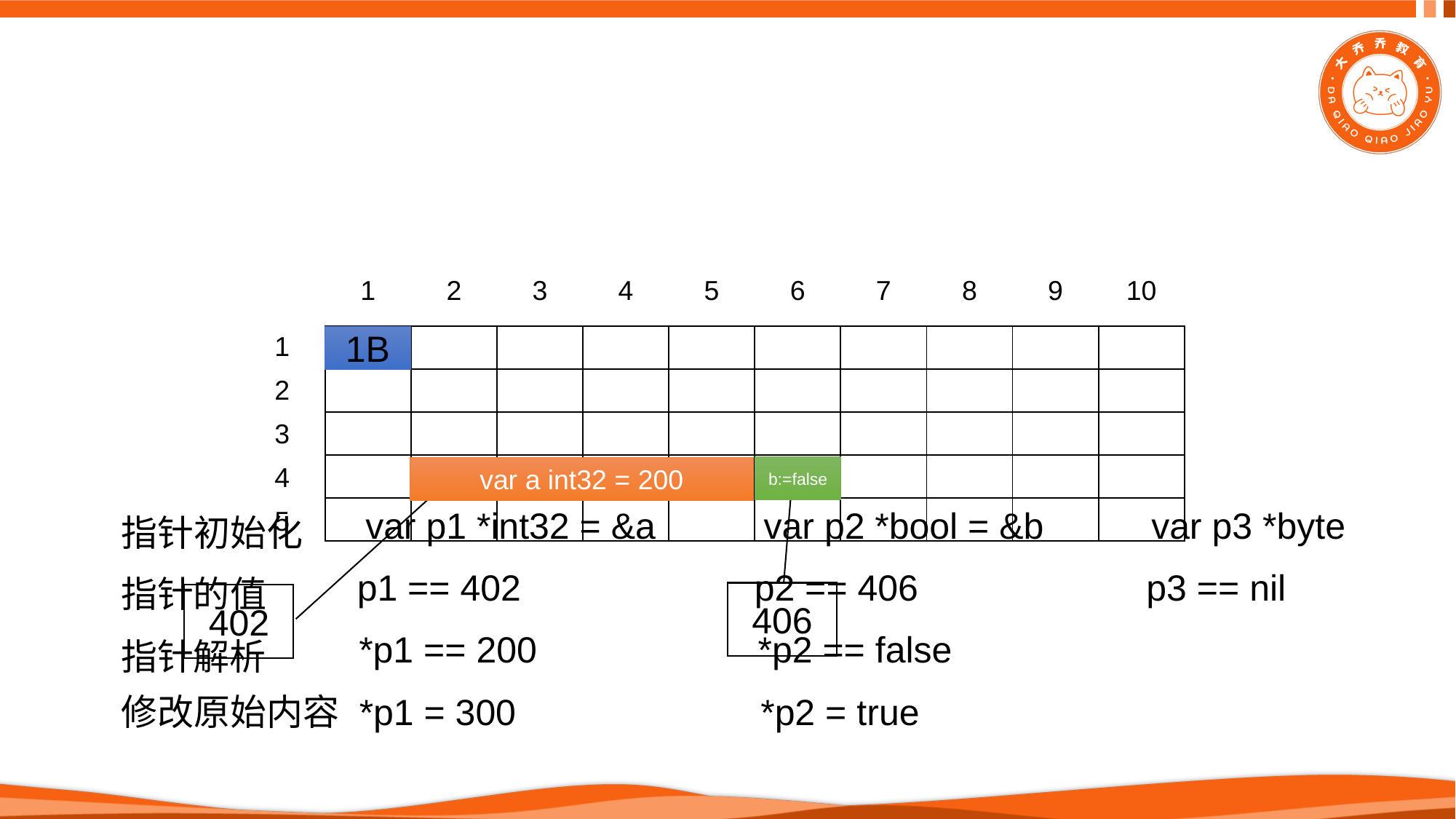

| 1 | 2 | 3 | 4 | 5 | 6 | 7 | 8 | 9 | 10 |
| --- | --- | --- | --- | --- | --- | --- | --- | --- | --- |
1B

| 1 |
| --- |
| 2 |
| 3 |
| 4 |
| 5 |
|  |  |  |  |  |  |  |  |  |  |
| --- | --- | --- | --- | --- | --- | --- | --- | --- | --- |
|  |  |  |  |  |  |  |  |  |  |
|  |  |  |  |  |  |  |  |  |  |
|  |  |  |  |  |  |  |  |  |  |
|  |  |  |  |  |  |  |  |  |  |
b:=false
var a int32 = 200
var p3 *byte
var p1 *int32 = &a
var p2 *bool = &b
指针初始化
p3 == nil
p1 == 402
p2 == 406
指针的值
406
402

*p1 == 200
*p2 == false
指针解析
修改原始内容

*p1 = 300
*p2 = true